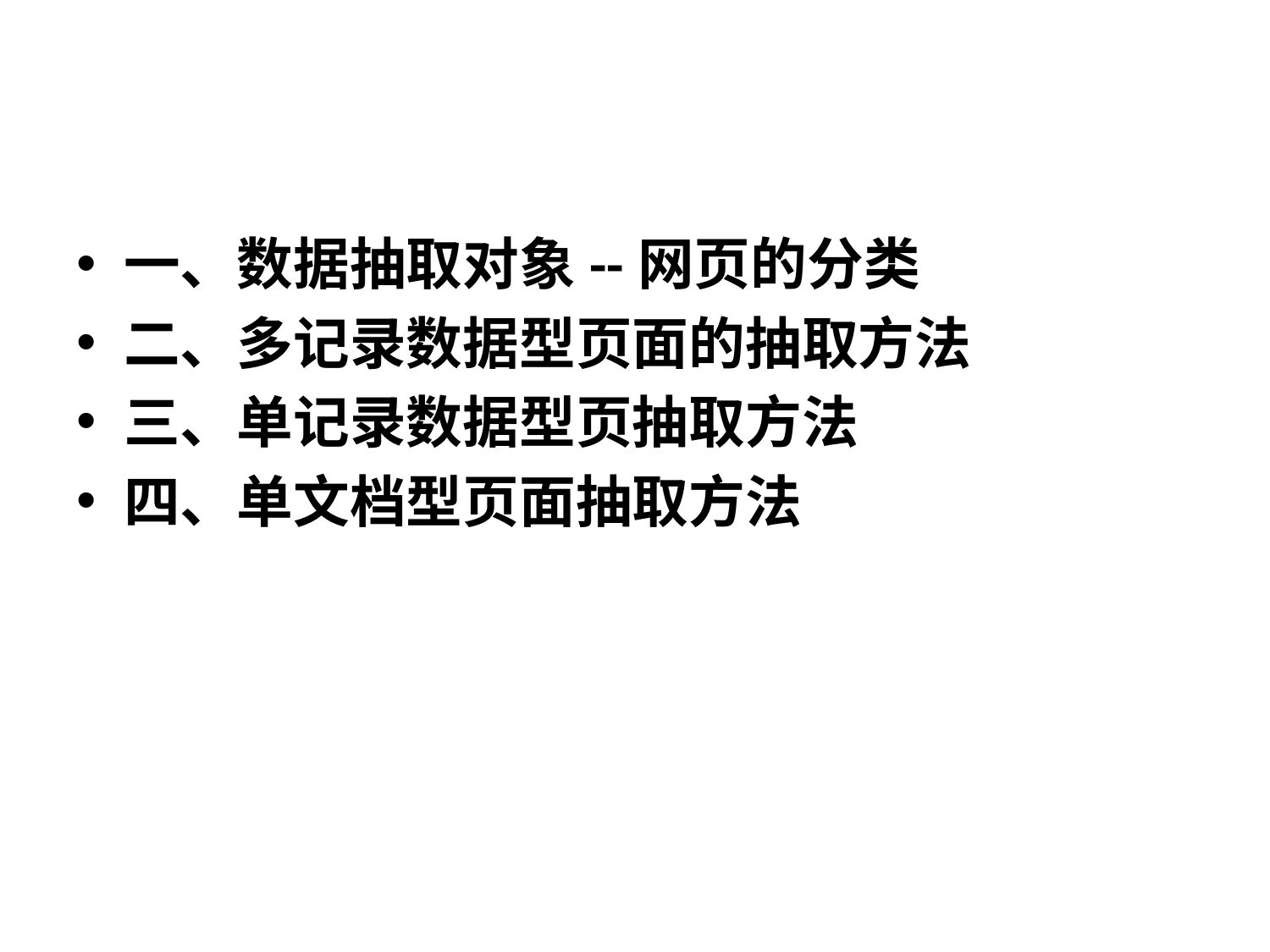

#
一、数据抽取对象--网页的分类
二、多记录数据型页面的抽取方法
三、单记录数据型页抽取方法
四、单文档型页面抽取方法